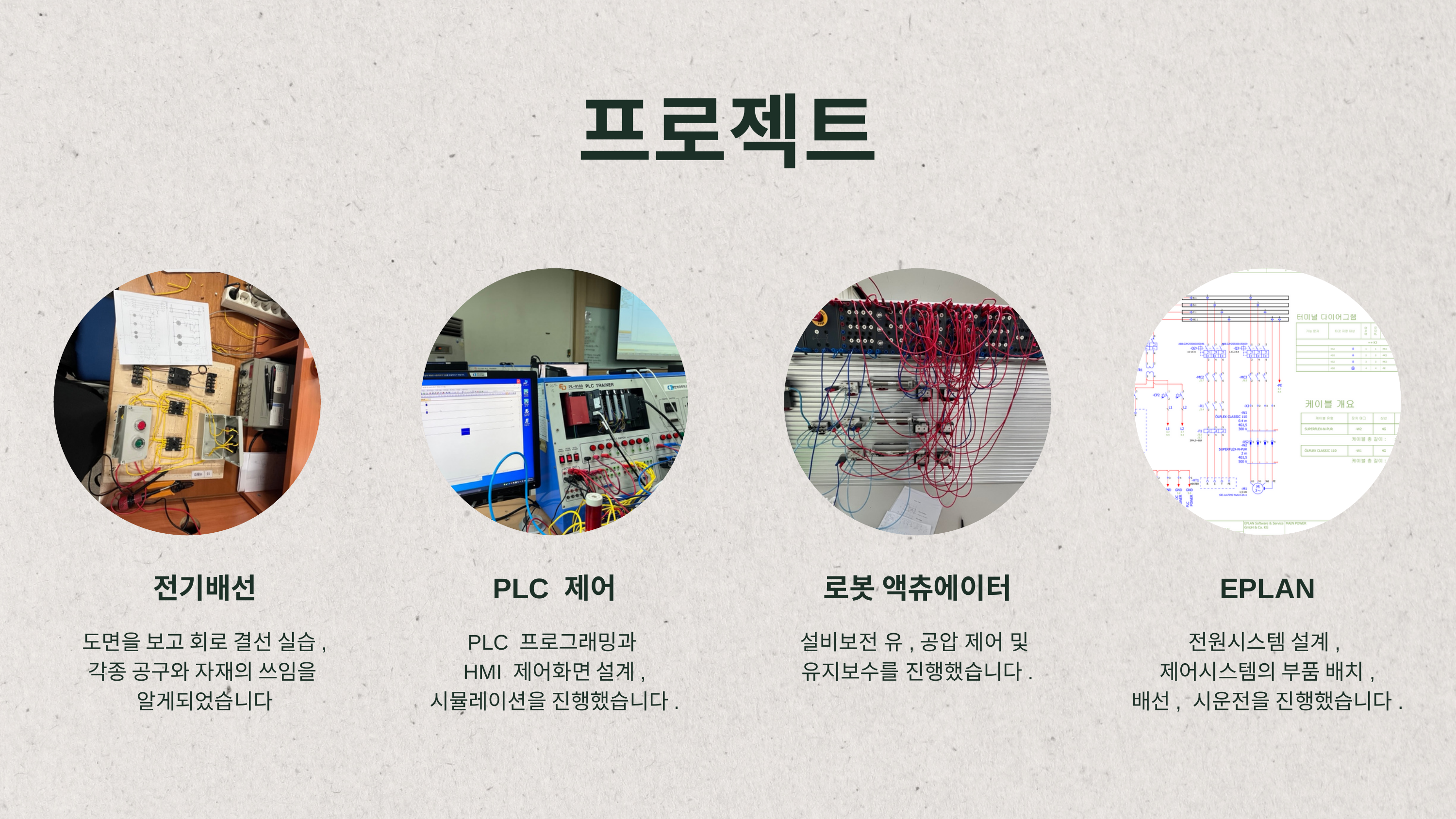

프로젝트

전기배선
PLC 제어
로봇 액츄에이터
EPLAN
도면을 보고 회로 결선 실습,
각종 공구와 자재의 쓰임을
알게되었습니다
PLC 프로그래밍과
HMI 제어화면 설계,
시뮬레이션을 진행했습니다.

설비보전 유,공압 제어 및
유지보수를 진행했습니다.
전원시스템 설계,
제어시스템의 부품 배치,
배선, 시운전을 진행했습니다.